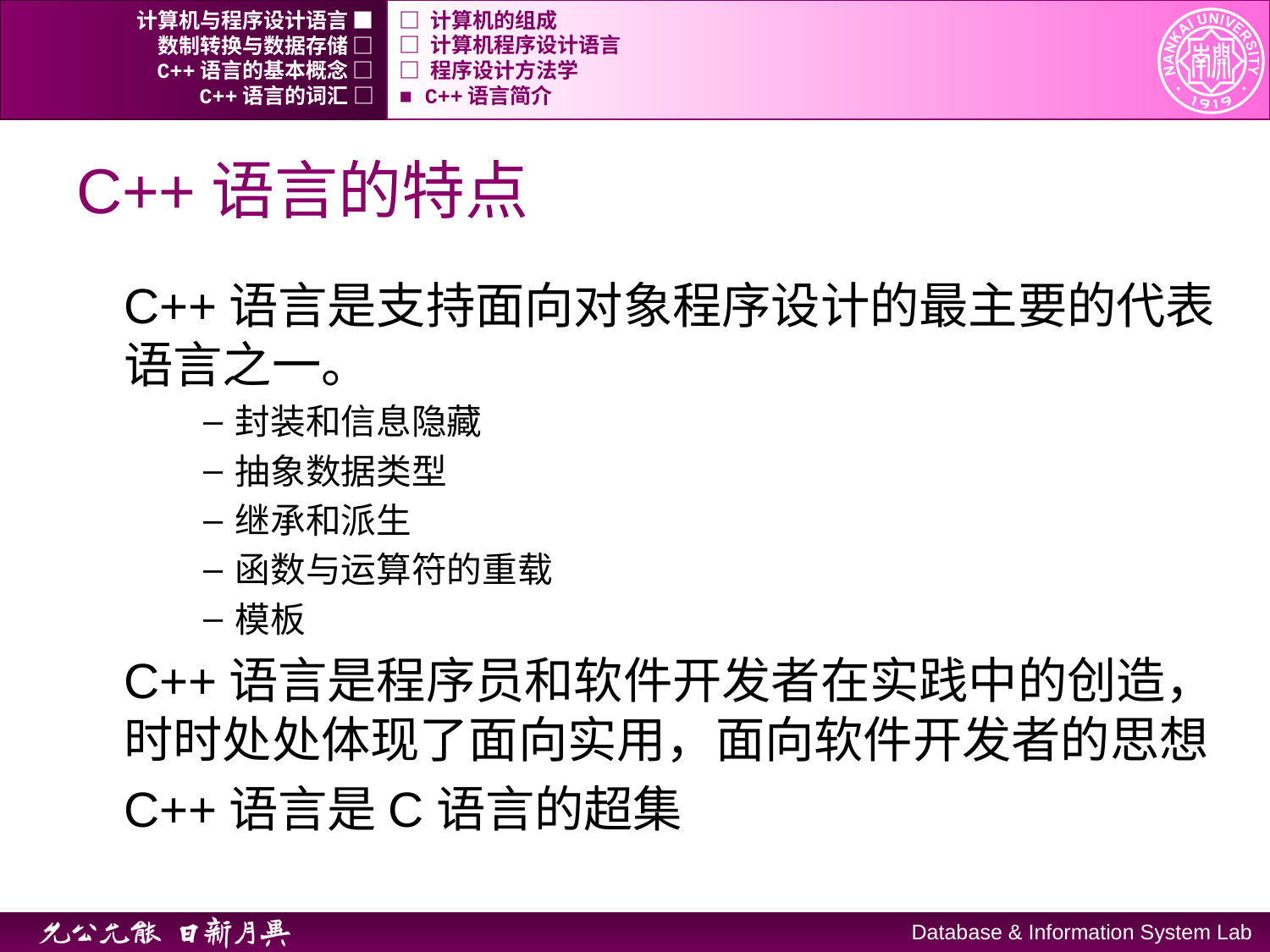

计算机与程序设计语言 ■
□ 计算机的组成
数制转换与数据存储 □
□ 计算机程序设计语言
C++语言的基本概念 □
□ 程序设计方法学
C++语言的词汇 □
■ C++语言简介
# C++语言的特点
C++语言是支持面向对象程序设计的最主要的代表语言之一。
封装和信息隐藏
抽象数据类型
继承和派生
函数与运算符的重载
模板
C++语言是程序员和软件开发者在实践中的创造，时时处处体现了面向实用，面向软件开发者的思想
C++语言是C语言的超集